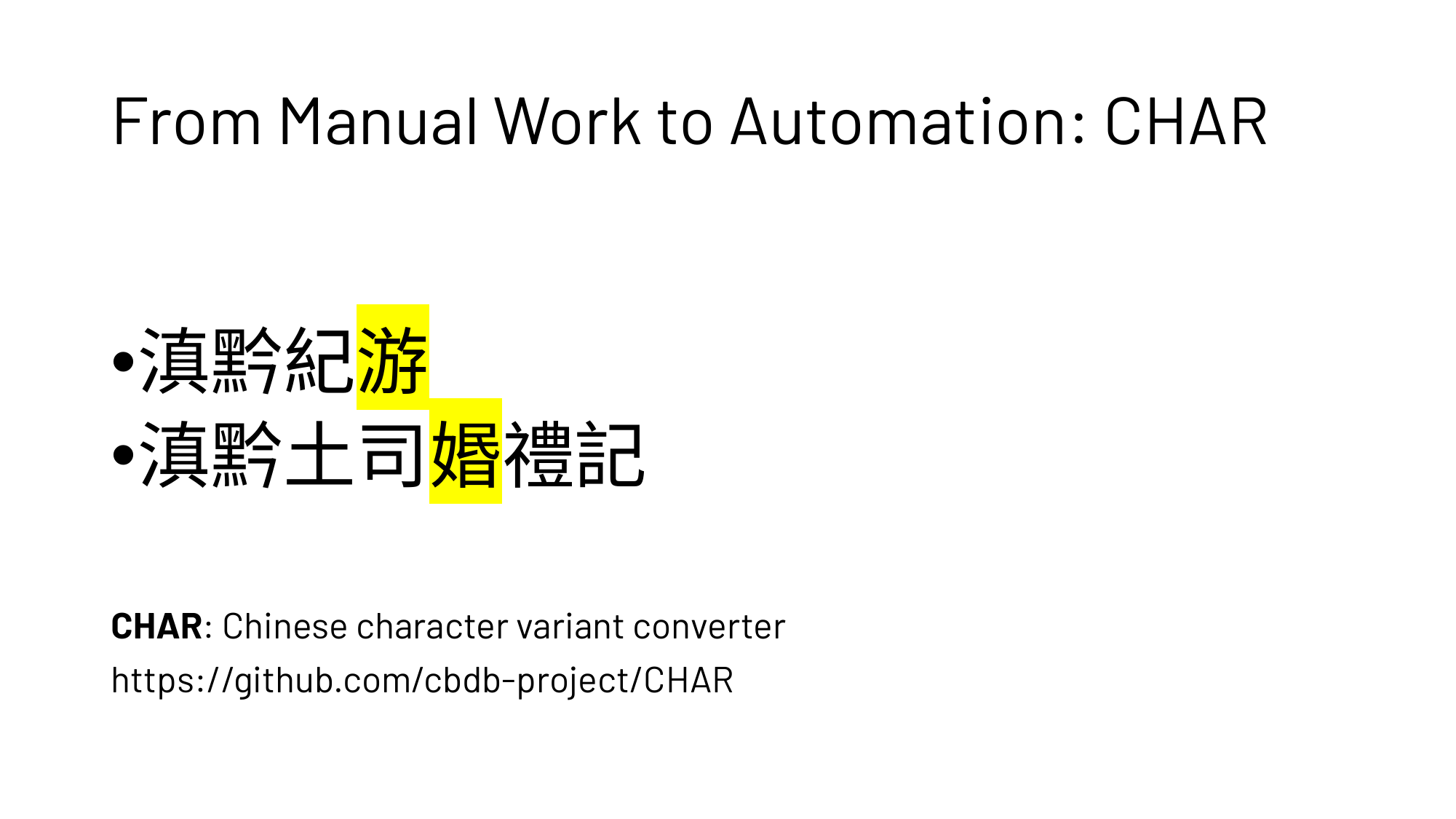

# From Manual Work to Automation: CHAR

滇黔紀游
滇黔土司㛰禮記

CHAR: Chinese character variant converter
https://github.com/cbdb-project/CHAR